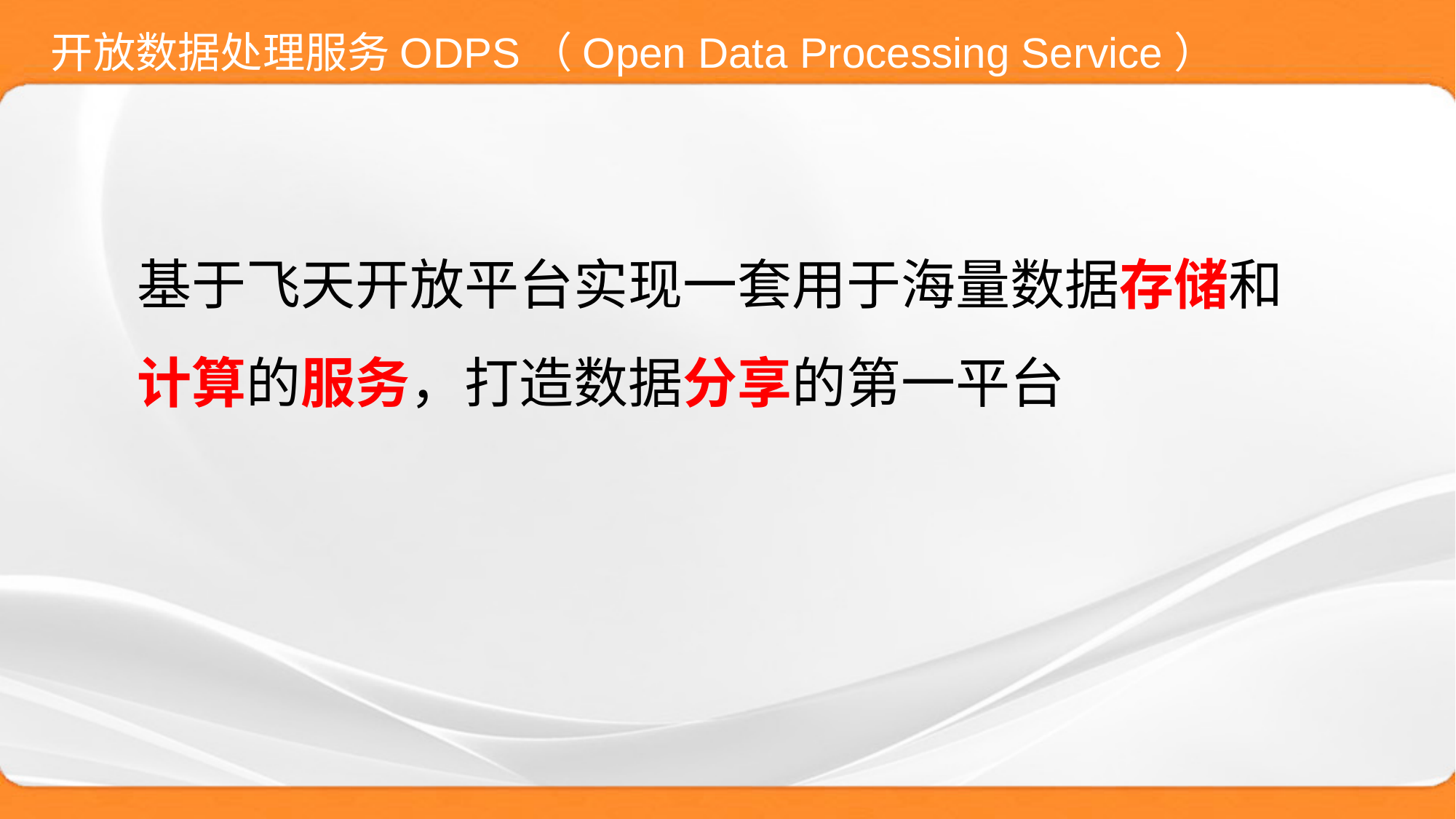

# 开放数据处理服务ODPS（Open Data Processing Service）
基于飞天开放平台实现一套用于海量数据存储和计算的服务，打造数据分享的第一平台